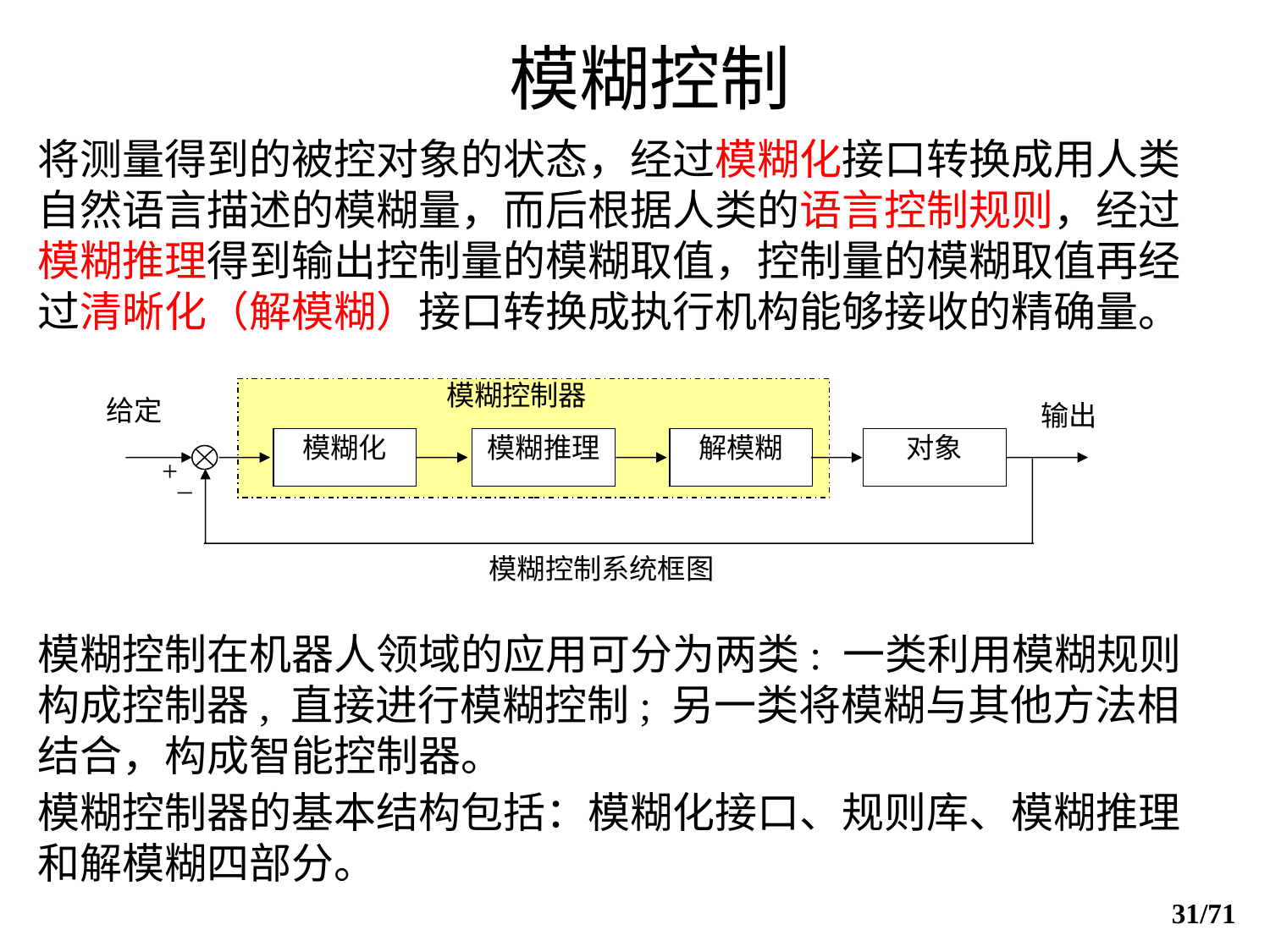

# 模糊控制
将测量得到的被控对象的状态，经过模糊化接口转换成用人类自然语言描述的模糊量，而后根据人类的语言控制规则，经过模糊推理得到输出控制量的模糊取值，控制量的模糊取值再经过清晰化（解模糊）接口转换成执行机构能够接收的精确量。

模糊控制在机器人领域的应用可分为两类: 一类利用模糊规则构成控制器, 直接进行模糊控制; 另一类将模糊与其他方法相结合，构成智能控制器。
模糊控制器的基本结构包括：模糊化接口、规则库、模糊推理和解模糊四部分。

模糊控制器

给定
输出
模糊推理
解模糊
模糊化
对象

+

_

模糊控制系统框图

31/71